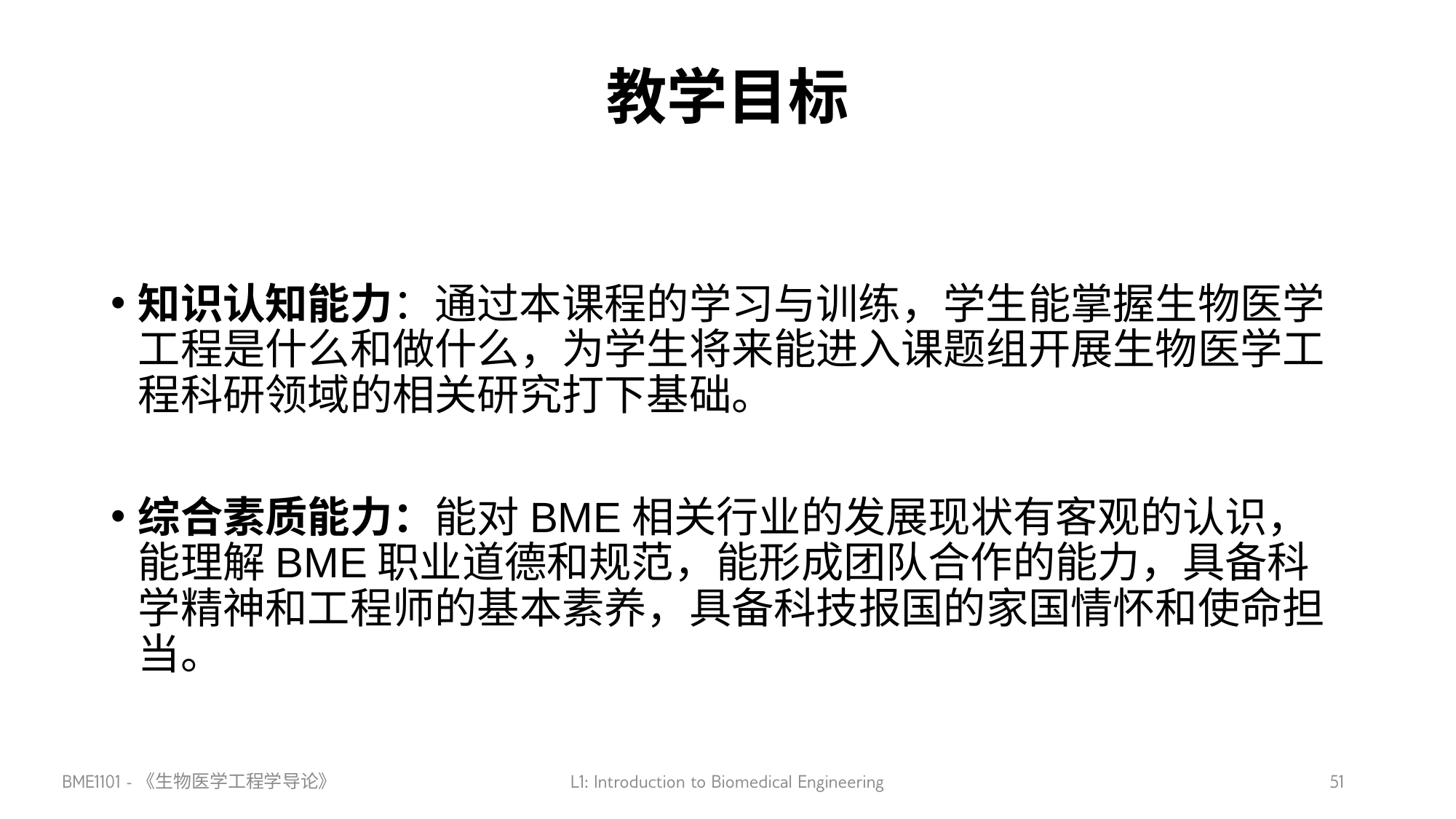

# 教学目标

知识认知能力：通过本课程的学习与训练，学生能掌握生物医学工程是什么和做什么，为学生将来能进入课题组开展生物医学工程科研领域的相关研究打下基础。

综合素质能力：能对BME相关行业的发展现状有客观的认识，能理解BME职业道德和规范，能形成团队合作的能力，具备科学精神和工程师的基本素养，具备科技报国的家国情怀和使命担当。

BME1101 -《生物医学工程学导论》
L1: Introduction to Biomedical Engineering
51